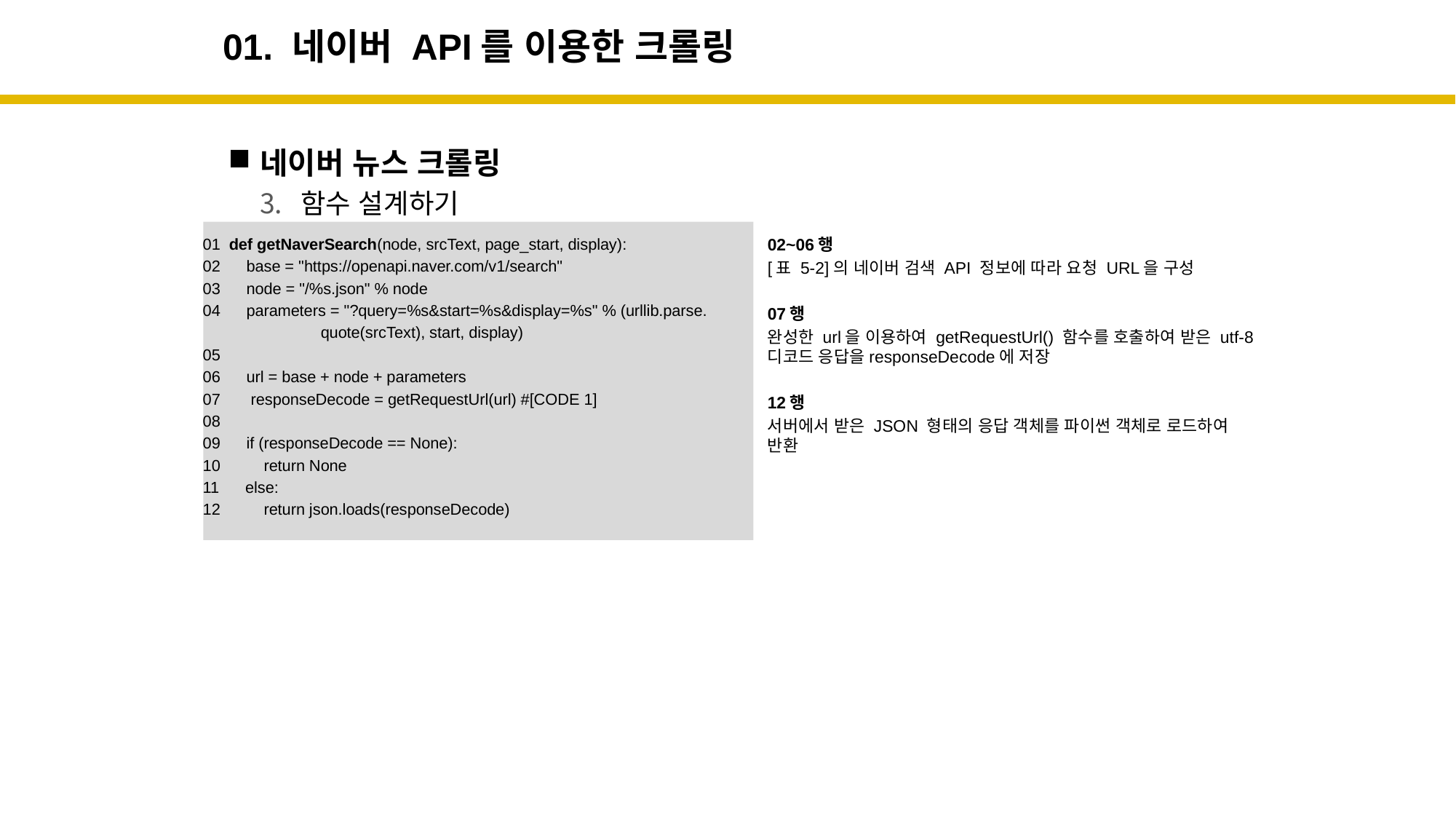

# 01. 네이버 API를 이용한 크롤링
네이버 뉴스 크롤링
함수 설계하기

01  def getNaverSearch(node, srcText, page_start, display):
02      base = "https://openapi.naver.com/v1/search"
03      node = "/%s.json" % node
04      parameters = "?query=%s&start=%s&display=%s" % (urllib.parse.
                           quote(srcText), start, display)
05
06      url = base + node + parameters
07       responseDecode = getRequestUrl(url) #[CODE 1]
08
09      if (responseDecode == None):
10          return None
11      else:
12          return json.loads(responseDecode)
02~06행
[표 5-2]의 네이버 검색 API 정보에 따라 요청 URL을 구성

07행
완성한 url을 이용하여 getRequestUrl() 함수를 호출하여 받은 utf-8 디코드 응답을responseDecode에 저장

12행
서버에서 받은 JSON 형태의 응답 객체를 파이썬 객체로 로드하여 반환